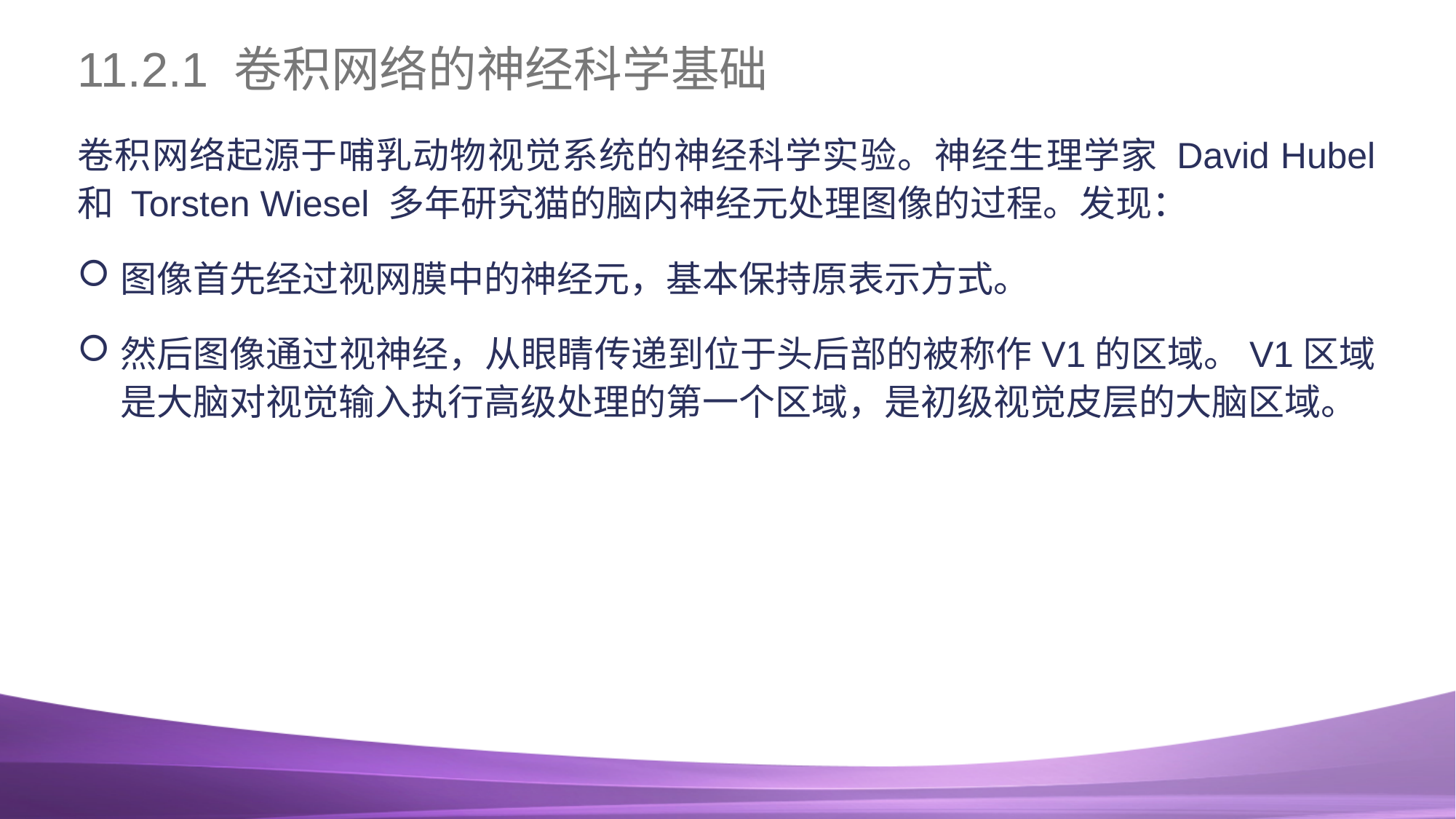

# 11.2.1 卷积网络的神经科学基础
卷积网络起源于哺乳动物视觉系统的神经科学实验。神经生理学家 David Hubel 和 Torsten Wiesel 多年研究猫的脑内神经元处理图像的过程。发现：
图像首先经过视网膜中的神经元，基本保持原表示方式。
然后图像通过视神经，从眼睛传递到位于头后部的被称作V1的区域。V1区域是大脑对视觉输入执行高级处理的第一个区域，是初级视觉皮层的大脑区域。